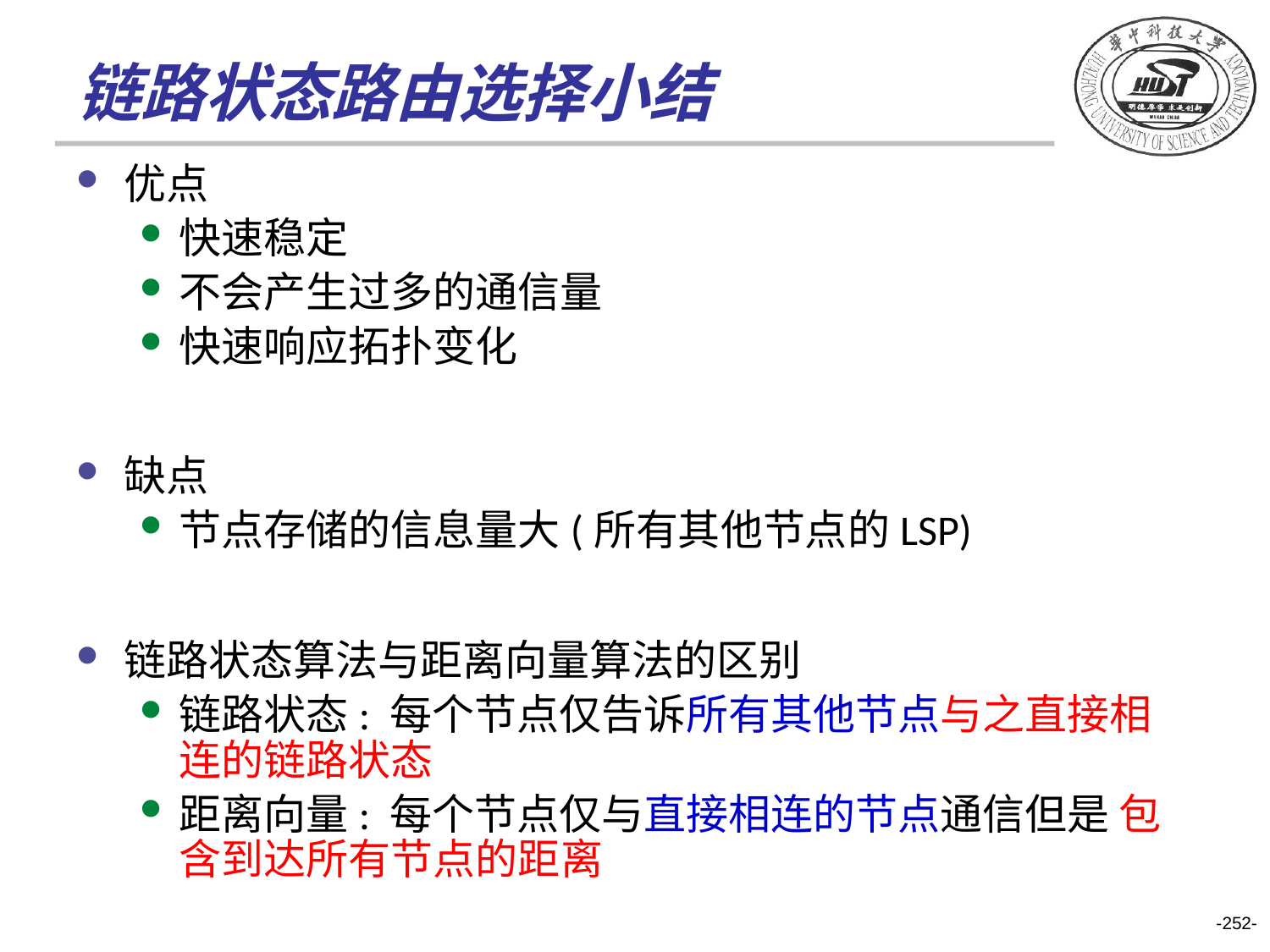

链路状态路由选择小结
优点
快速稳定
不会产生过多的通信量
快速响应拓扑变化

缺点
节点存储的信息量大(所有其他节点的LSP)

链路状态算法与距离向量算法的区别
链路状态: 每个节点仅告诉所有其他节点与之直接相连的链路状态
距离向量: 每个节点仅与直接相连的节点通信但是 包含到达所有节点的距离
-252-